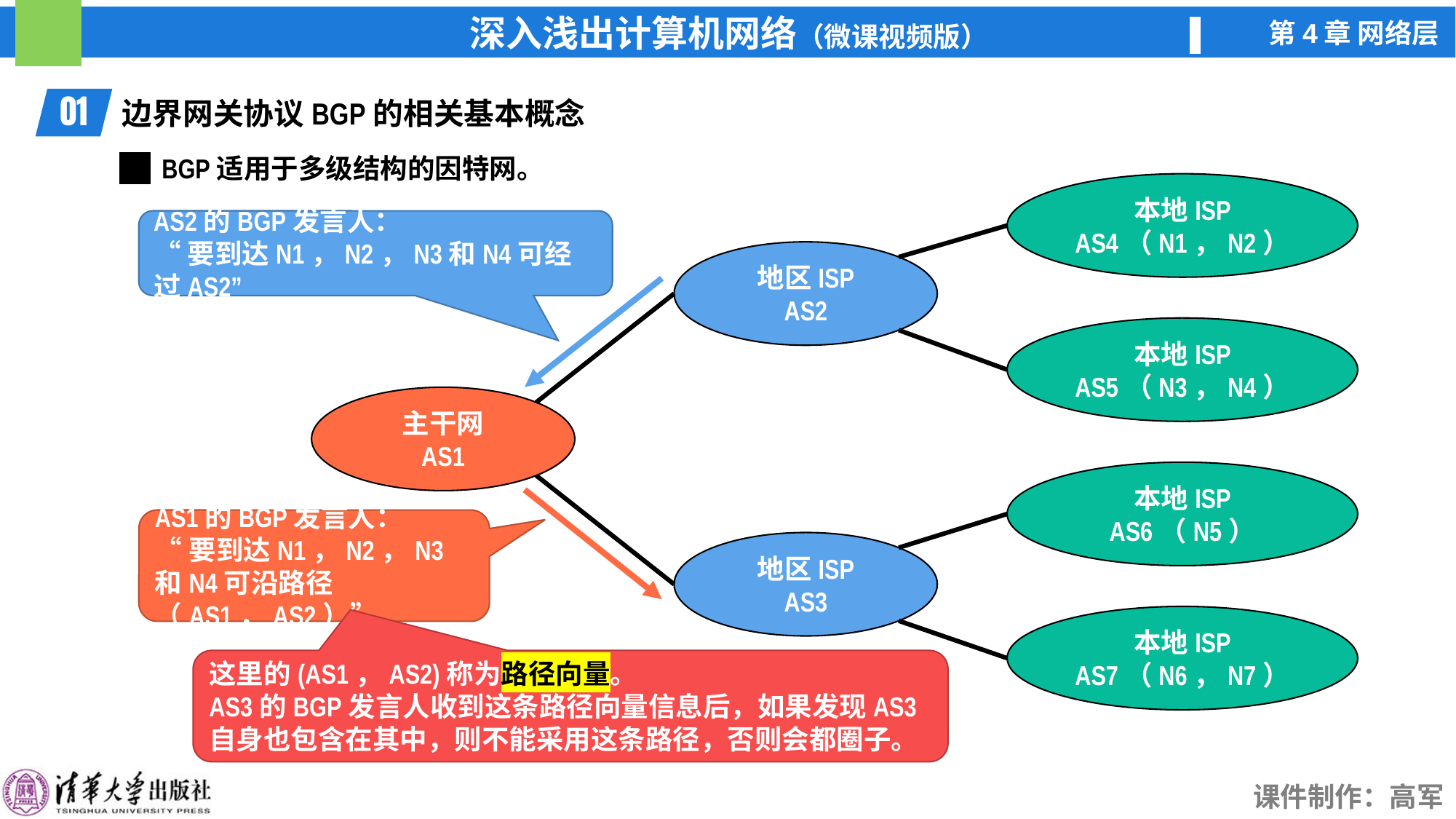

01
边界网关协议BGP的相关基本概念
BGP适用于多级结构的因特网。

本地ISP
AS4（N1，N2）
地区ISP
AS2
本地ISP
AS5（N3，N4）
主干网
AS1
本地ISP
AS6（N5）
地区ISP
AS3
本地ISP
AS7（N6，N7）
AS2的BGP发言人：
“要到达N1，N2，N3和N4可经过AS2”
AS1的BGP发言人：
“要到达N1，N2，N3和N4可沿路径（AS1，AS2）”
这里的(AS1，AS2)称为路径向量。
AS3的BGP发言人收到这条路径向量信息后，如果发现AS3自身也包含在其中，则不能采用这条路径，否则会都圈子。